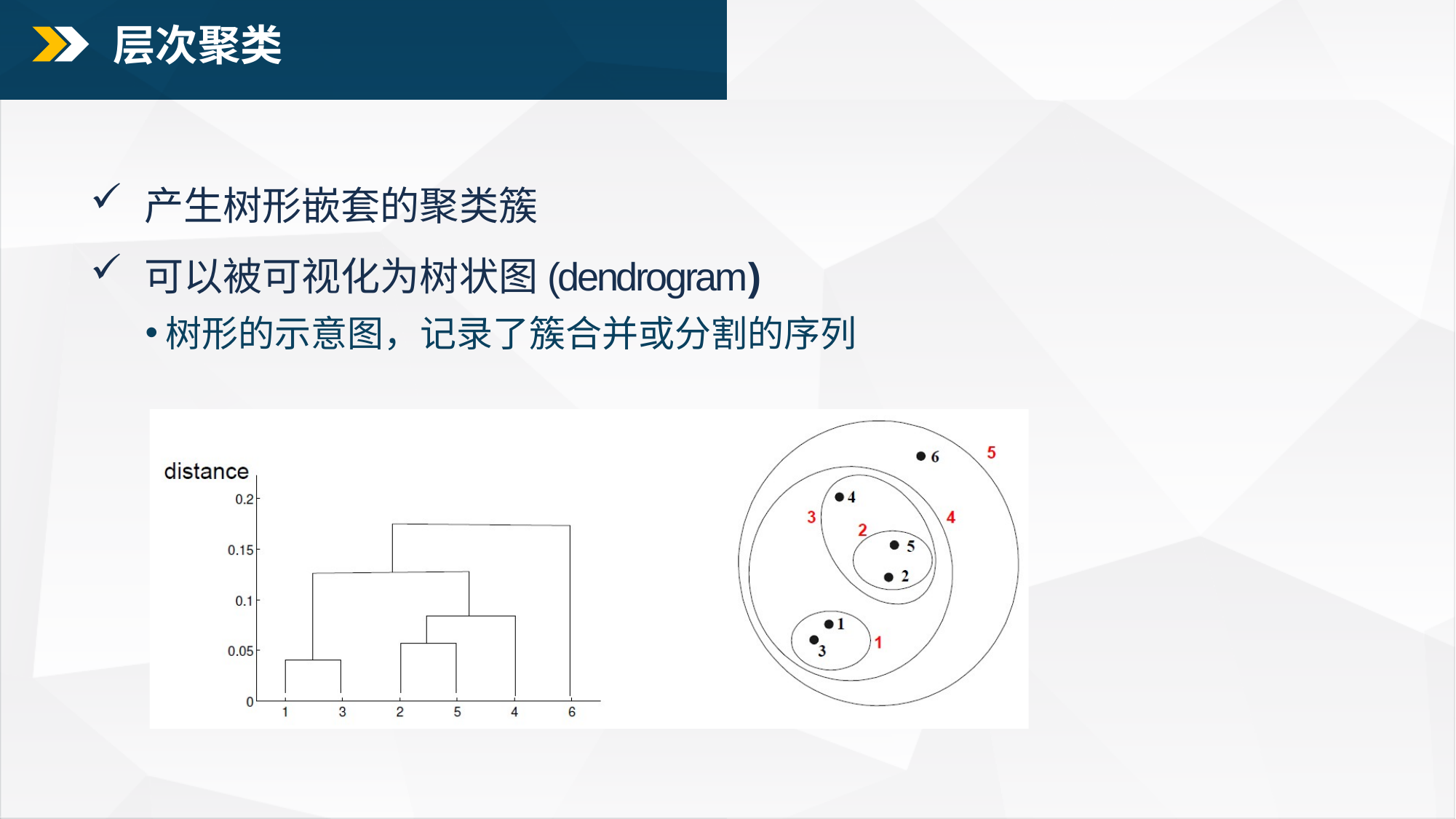

# 层次聚类

产生树形嵌套的聚类簇
可以被可视化为树状图(dendrogram)
树形的示意图，记录了簇合并或分割的序列